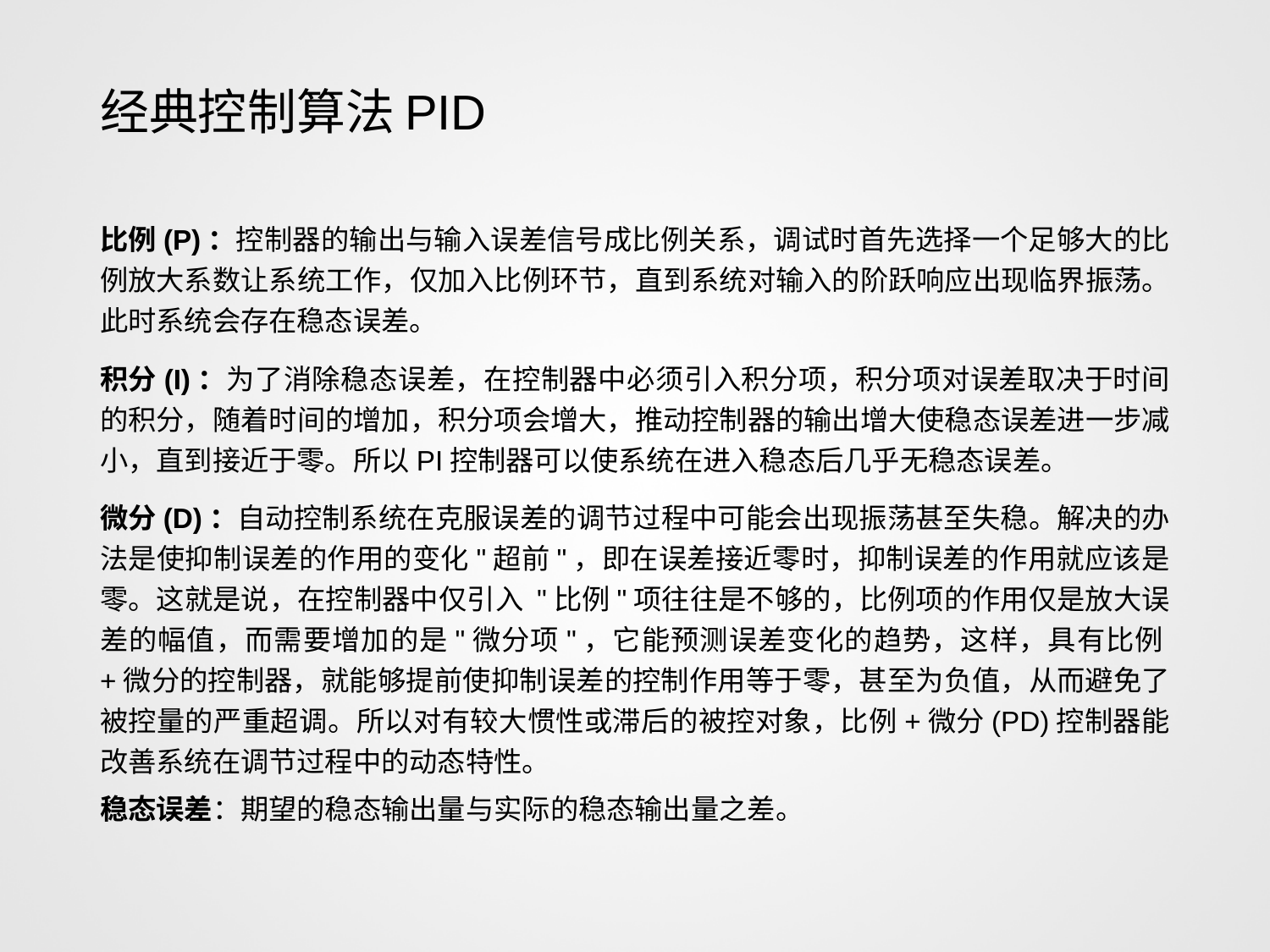

# 经典控制算法PID
比例(P)：控制器的输出与输入误差信号成比例关系，调试时首先选择一个足够大的比例放大系数让系统工作，仅加入比例环节，直到系统对输入的阶跃响应出现临界振荡。此时系统会存在稳态误差。
积分(I)：为了消除稳态误差，在控制器中必须引入积分项，积分项对误差取决于时间的积分，随着时间的增加，积分项会增大，推动控制器的输出增大使稳态误差进一步减小，直到接近于零。所以PI控制器可以使系统在进入稳态后几乎无稳态误差。
微分(D)：自动控制系统在克服误差的调节过程中可能会出现振荡甚至失稳。解决的办法是使抑制误差的作用的变化"超前"，即在误差接近零时，抑制误差的作用就应该是零。这就是说，在控制器中仅引入 "比例"项往往是不够的，比例项的作用仅是放大误差的幅值，而需要增加的是"微分项"，它能预测误差变化的趋势，这样，具有比例+微分的控制器，就能够提前使抑制误差的控制作用等于零，甚至为负值，从而避免了被控量的严重超调。所以对有较大惯性或滞后的被控对象，比例+微分(PD)控制器能改善系统在调节过程中的动态特性。
稳态误差：期望的稳态输出量与实际的稳态输出量之差。